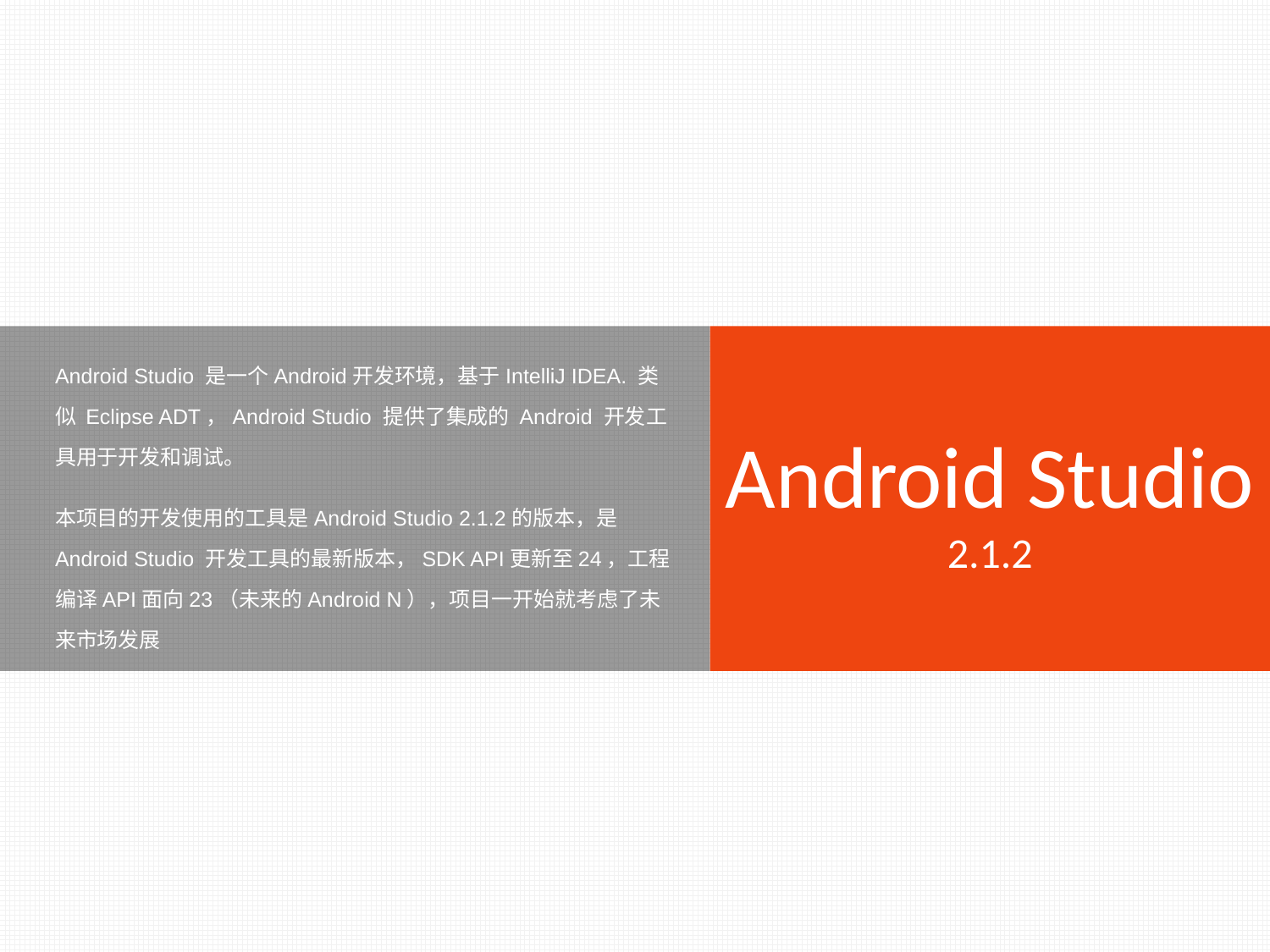

Android Studio
2.1.2
Android Studio 是一个Android开发环境，基于IntelliJ IDEA. 类似 Eclipse ADT，Android Studio 提供了集成的 Android 开发工具用于开发和调试。
本项目的开发使用的工具是Android Studio 2.1.2的版本，是Android Studio 开发工具的最新版本，SDK API更新至24，工程编译API面向23（未来的Android N），项目一开始就考虑了未来市场发展